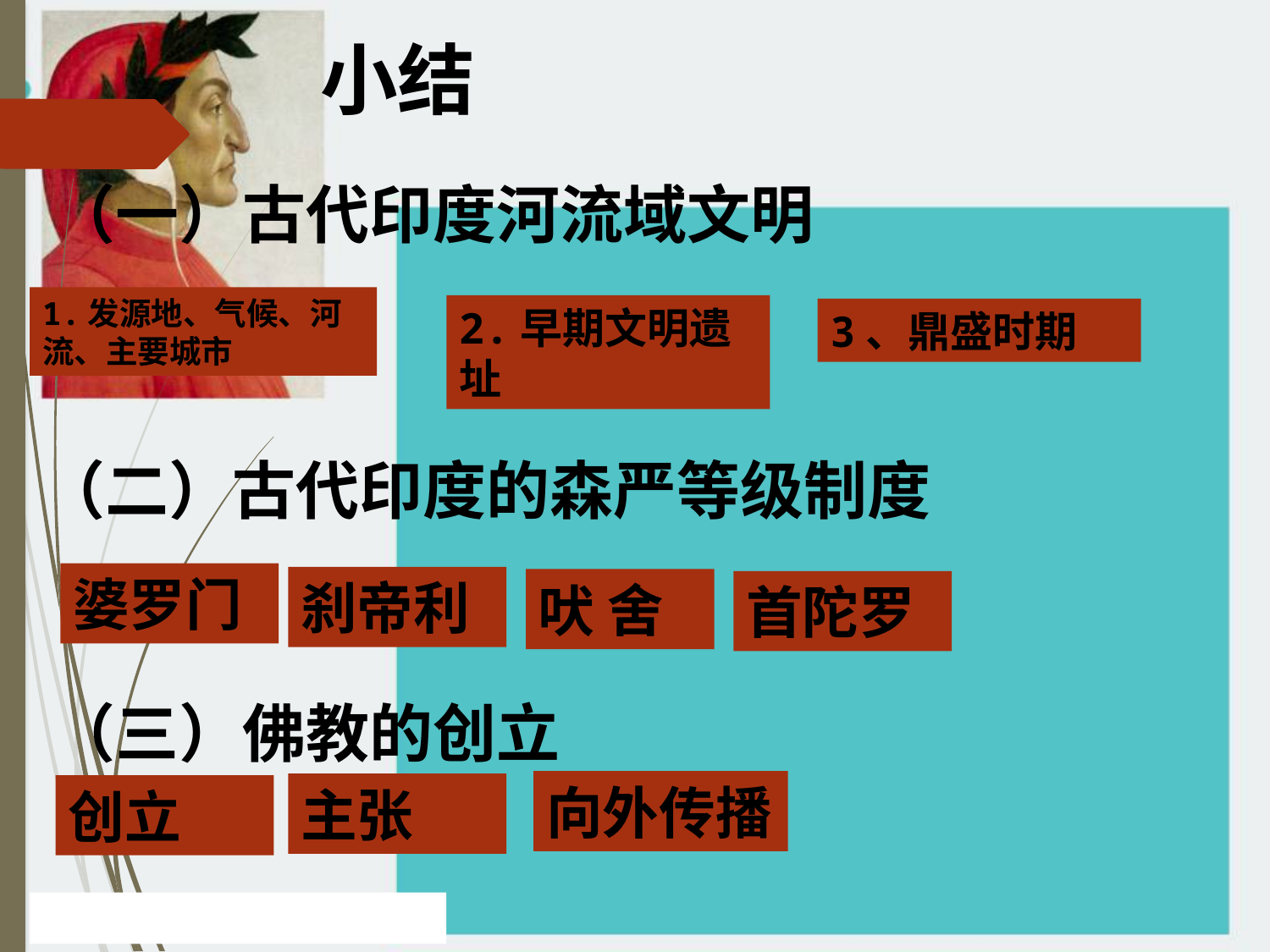

小结
（一）古代印度河流域文明
1.发源地、气候、河流、主要城市
2.早期文明遗址
3、鼎盛时期
（二）古代印度的森严等级制度
婆罗门
刹帝利
吠 舍
首陀罗
（三）佛教的创立
向外传播
主张
创立